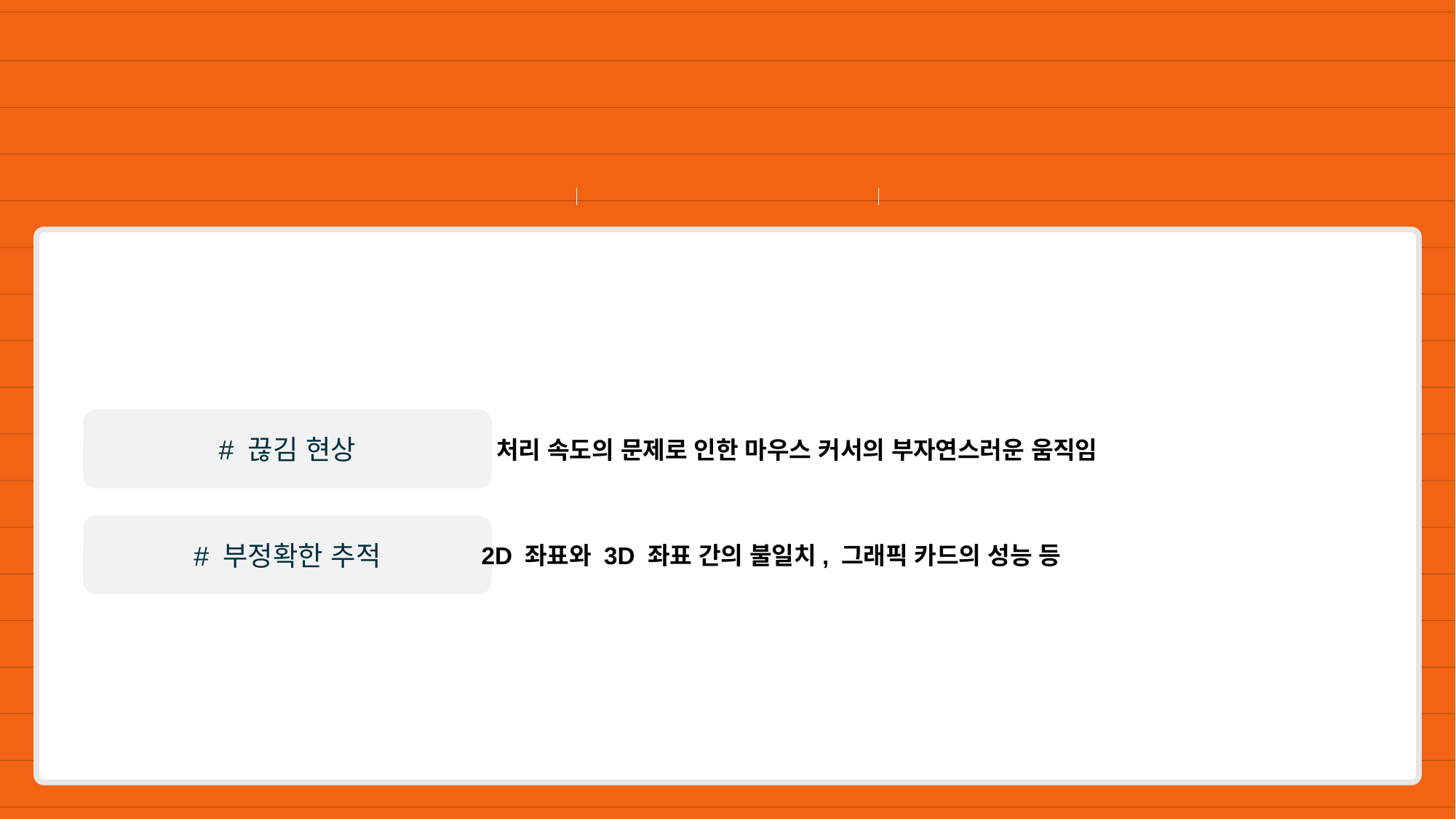

03
모델 적용
Machine Learning Project

# 끊김 현상
처리 속도의 문제로 인한 마우스 커서의 부자연스러운 움직임
# 부정확한 추적
2D 좌표와 3D 좌표 간의 불일치, 그래픽 카드의 성능 등